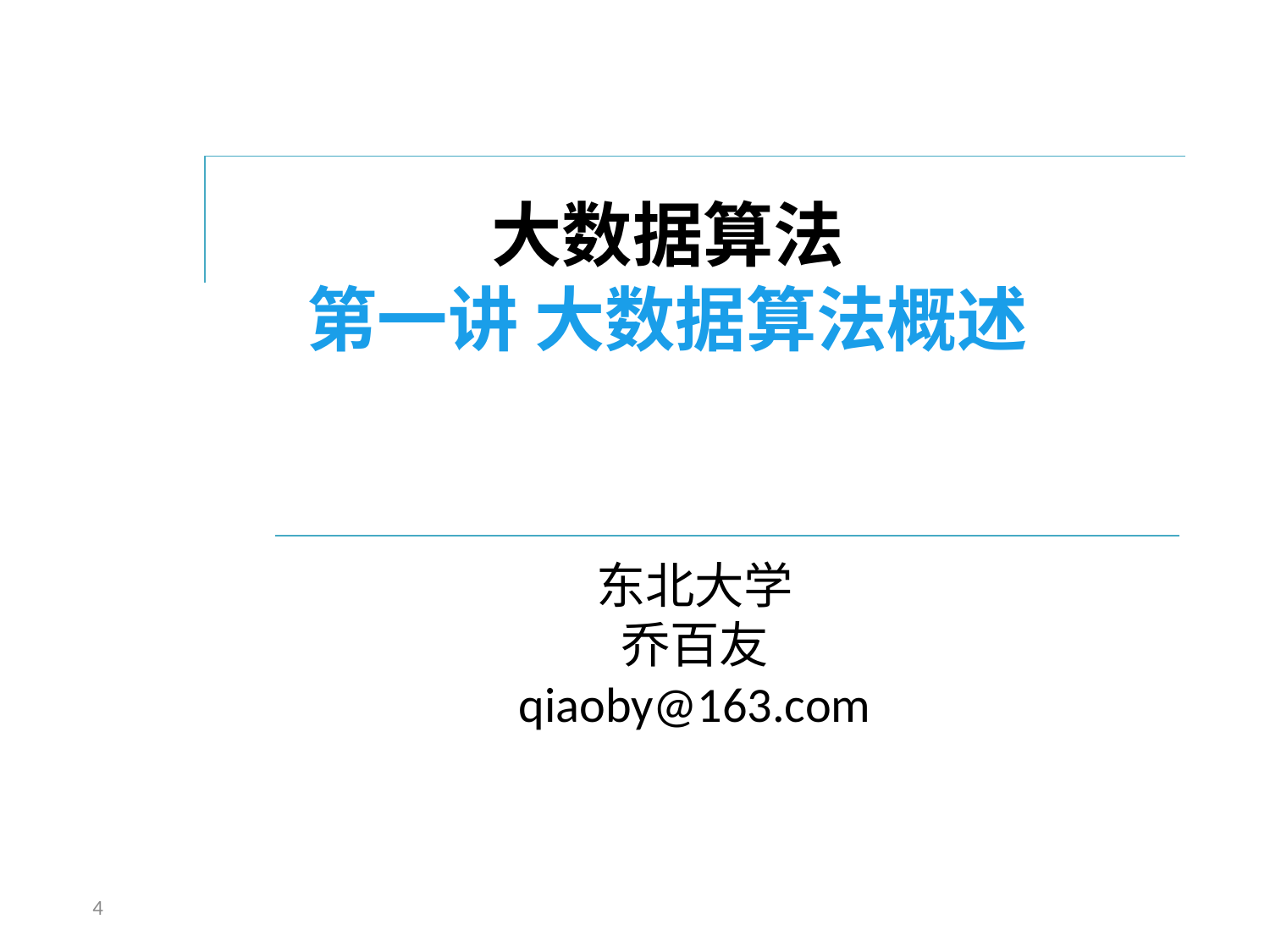

大数据算法
第一讲 大数据算法概述
#

东北大学
乔百友
qiaoby@163.com
4